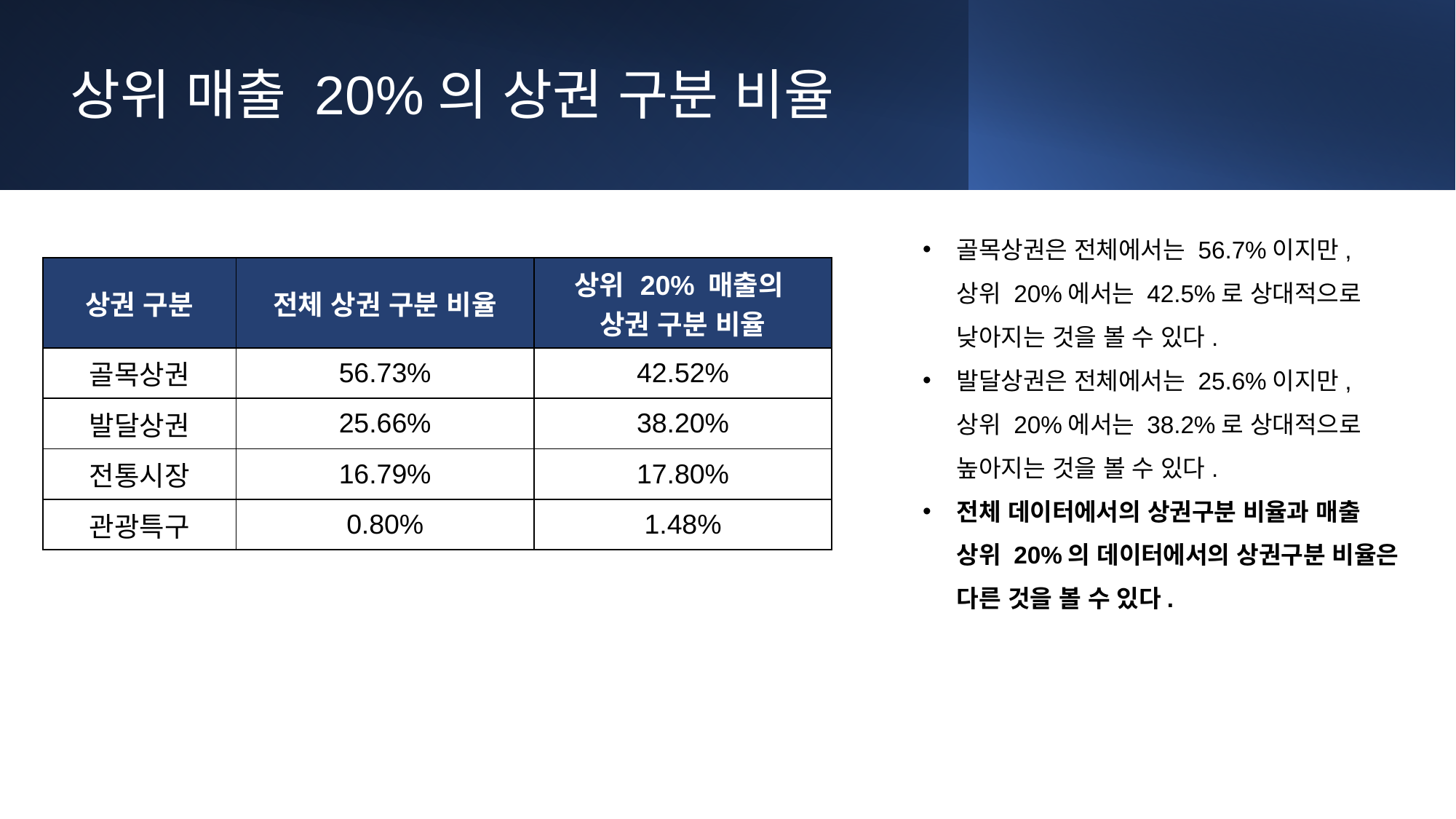

상위 매출 20%의 상권 구분 비율
골목상권은 전체에서는 56.7%이지만, 상위 20%에서는 42.5%로 상대적으로 낮아지는 것을 볼 수 있다.
발달상권은 전체에서는 25.6%이지만, 상위 20%에서는 38.2%로 상대적으로 높아지는 것을 볼 수 있다.
전체 데이터에서의 상권구분 비율과 매출 상위 20%의 데이터에서의 상권구분 비율은 다른 것을 볼 수 있다.
| 상권 구분 | 전체 상권 구분 비율 | 상위 20% 매출의 상권 구분 비율 |
| --- | --- | --- |
| 골목상권 | 56.73% | 42.52% |
| 발달상권 | 25.66% | 38.20% |
| 전통시장 | 16.79% | 17.80% |
| 관광특구 | 0.80% | 1.48% |